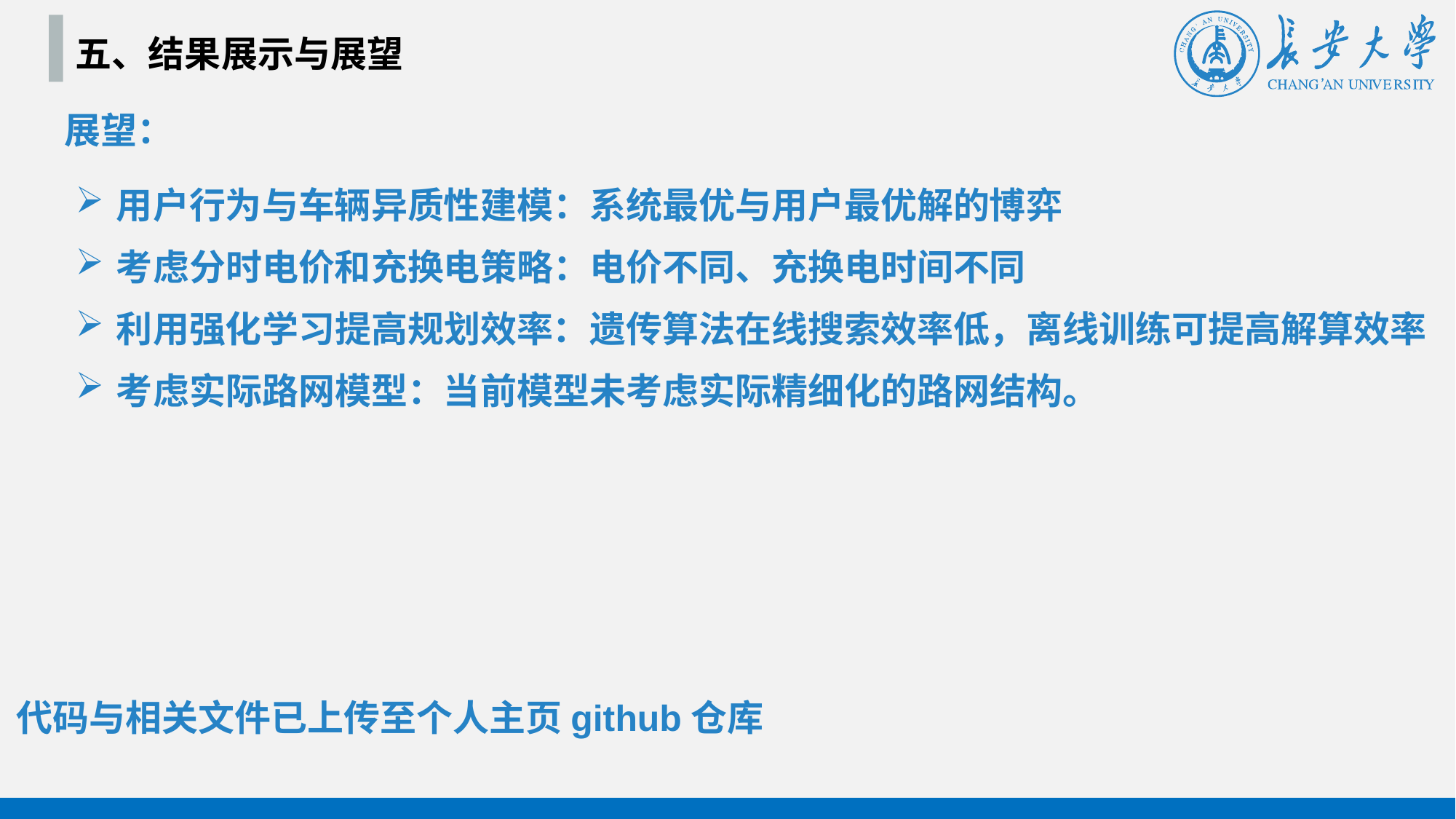

五、结果展示与展望
展望：
用户行为与车辆异质性建模：系统最优与用户最优解的博弈
考虑分时电价和充换电策略：电价不同、充换电时间不同
利用强化学习提高规划效率：遗传算法在线搜索效率低，离线训练可提高解算效率
考虑实际路网模型：当前模型未考虑实际精细化的路网结构。
代码与相关文件已上传至个人主页github仓库